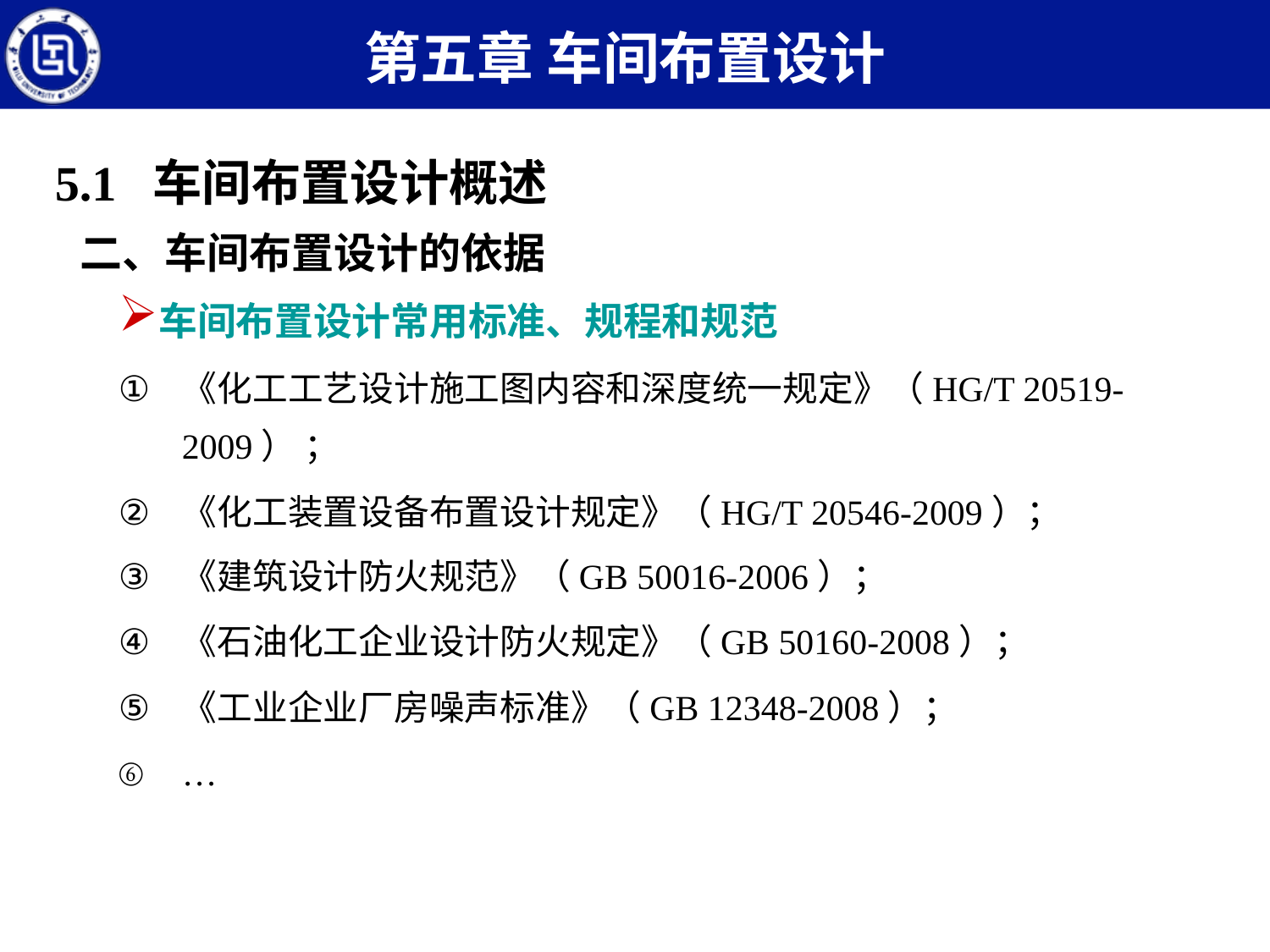

第五章 车间布置设计
5.1  车间布置设计概述
二、车间布置设计的依据
车间布置设计常用标准、规程和规范
《化工工艺设计施工图内容和深度统一规定》（HG/T 20519-2009） ；
《化工装置设备布置设计规定》（HG/T 20546-2009）；
《建筑设计防火规范》（GB 50016-2006）；
《石油化工企业设计防火规定》（GB 50160-2008）；
《工业企业厂房噪声标准》（GB 12348-2008）；
…